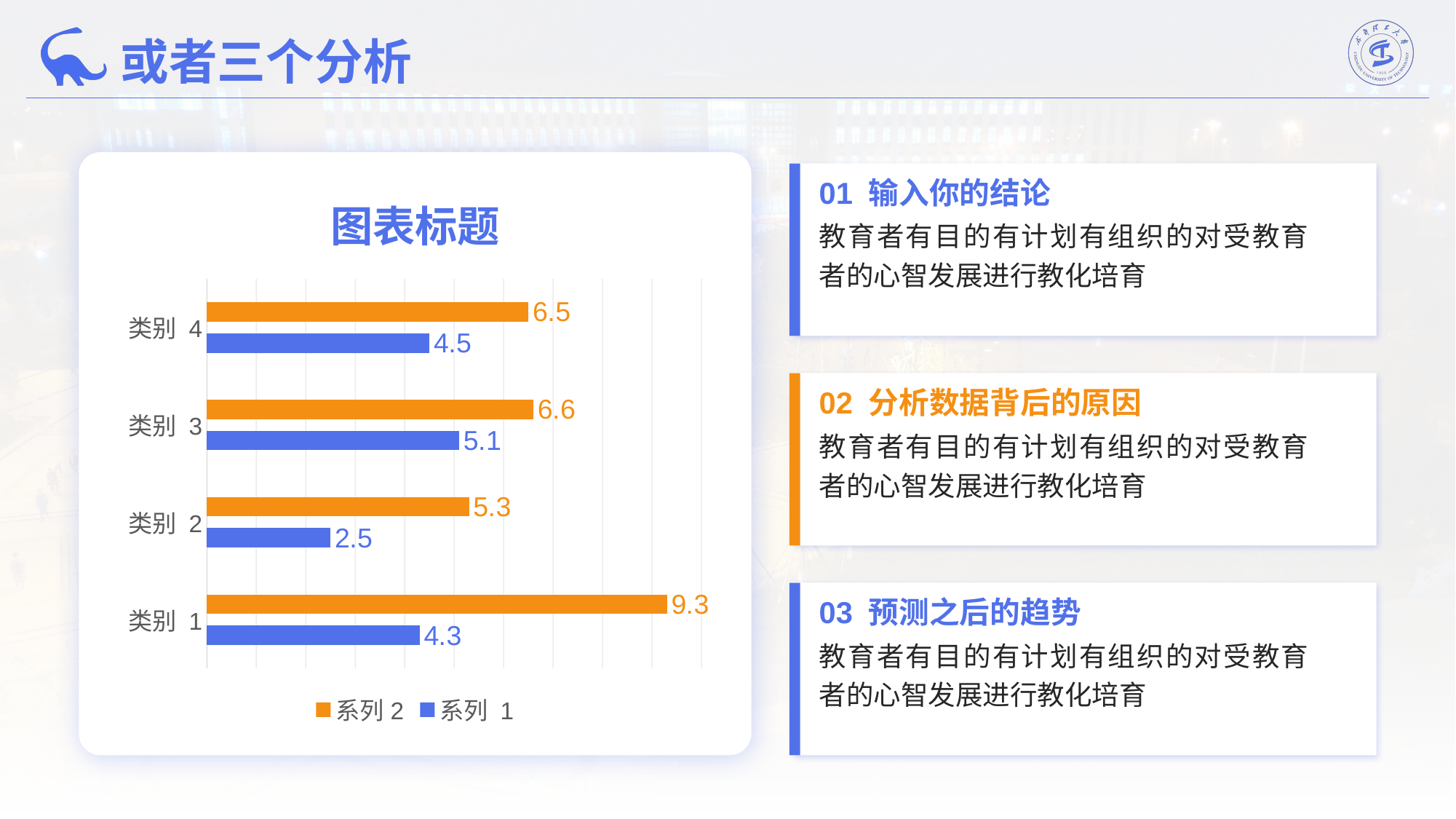

或者三个分析
c

### Chart: 图表标题

| Category | 系列 1 | 系列2 |
|---|---|---|
| 类别 1 | 4.3 | 9.3 |
| 类别 2 | 2.5 | 5.3 |
| 类别 3 | 5.1 | 6.6 |
| 类别 4 | 4.5 | 6.5 |
01 输入你的结论
教育者有目的有计划有组织的对受教育者的心智发展进行教化培育

02 分析数据背后的原因
教育者有目的有计划有组织的对受教育者的心智发展进行教化培育

03 预测之后的趋势
教育者有目的有计划有组织的对受教育者的心智发展进行教化培育